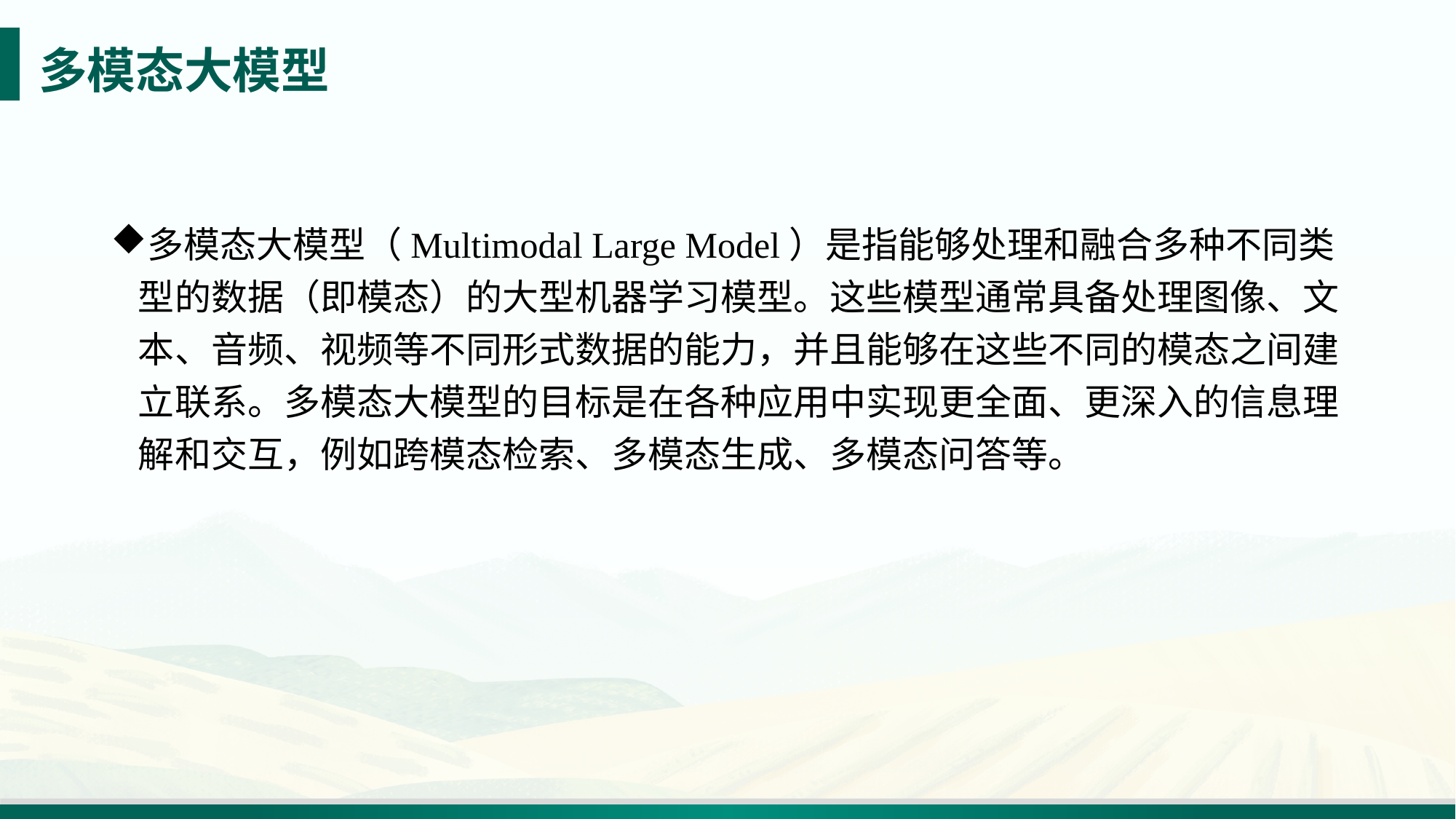

# 多模态大模型

多模态大模型（Multimodal Large Model）是指能够处理和融合多种不同类型的数据（即模态）的大型机器学习模型。这些模型通常具备处理图像、文本、音频、视频等不同形式数据的能力，并且能够在这些不同的模态之间建立联系。多模态大模型的目标是在各种应用中实现更全面、更深入的信息理解和交互，例如跨模态检索、多模态生成、多模态问答等。